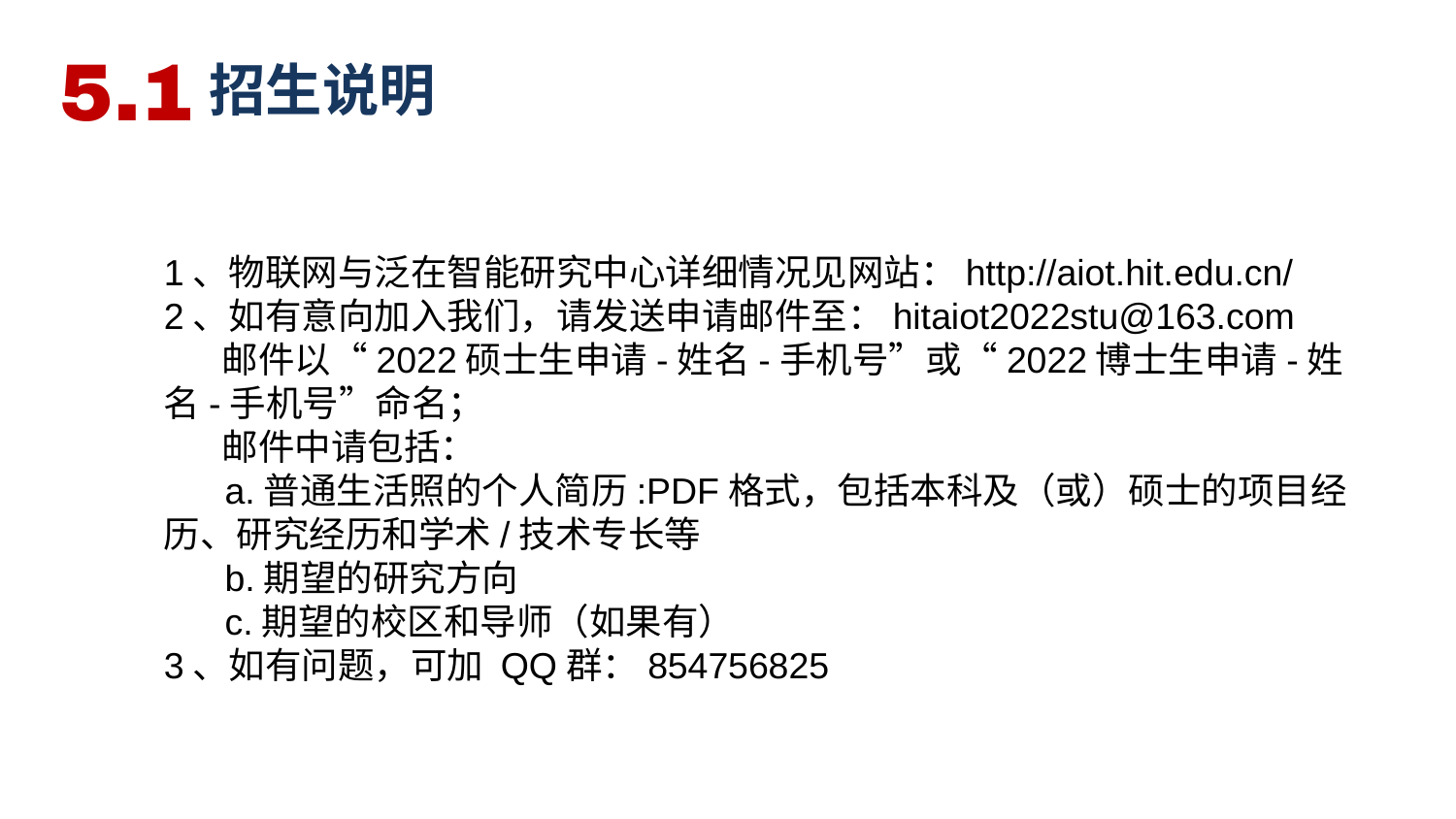

5.1
招生说明
1、物联网与泛在智能研究中心详细情况见网站：http://aiot.hit.edu.cn/
2、如有意向加入我们，请发送申请邮件至：hitaiot2022stu@163.com
      邮件以“2022硕士生申请-姓名-手机号”或“2022博士生申请-姓名-手机号”命名；
      邮件中请包括：
      a.普通生活照的个人简历:PDF格式，包括本科及（或）硕士的项目经历、研究经历和学术/技术专长等
      b.期望的研究方向
      c.期望的校区和导师（如果有）
3、如有问题，可加 QQ群：854756825